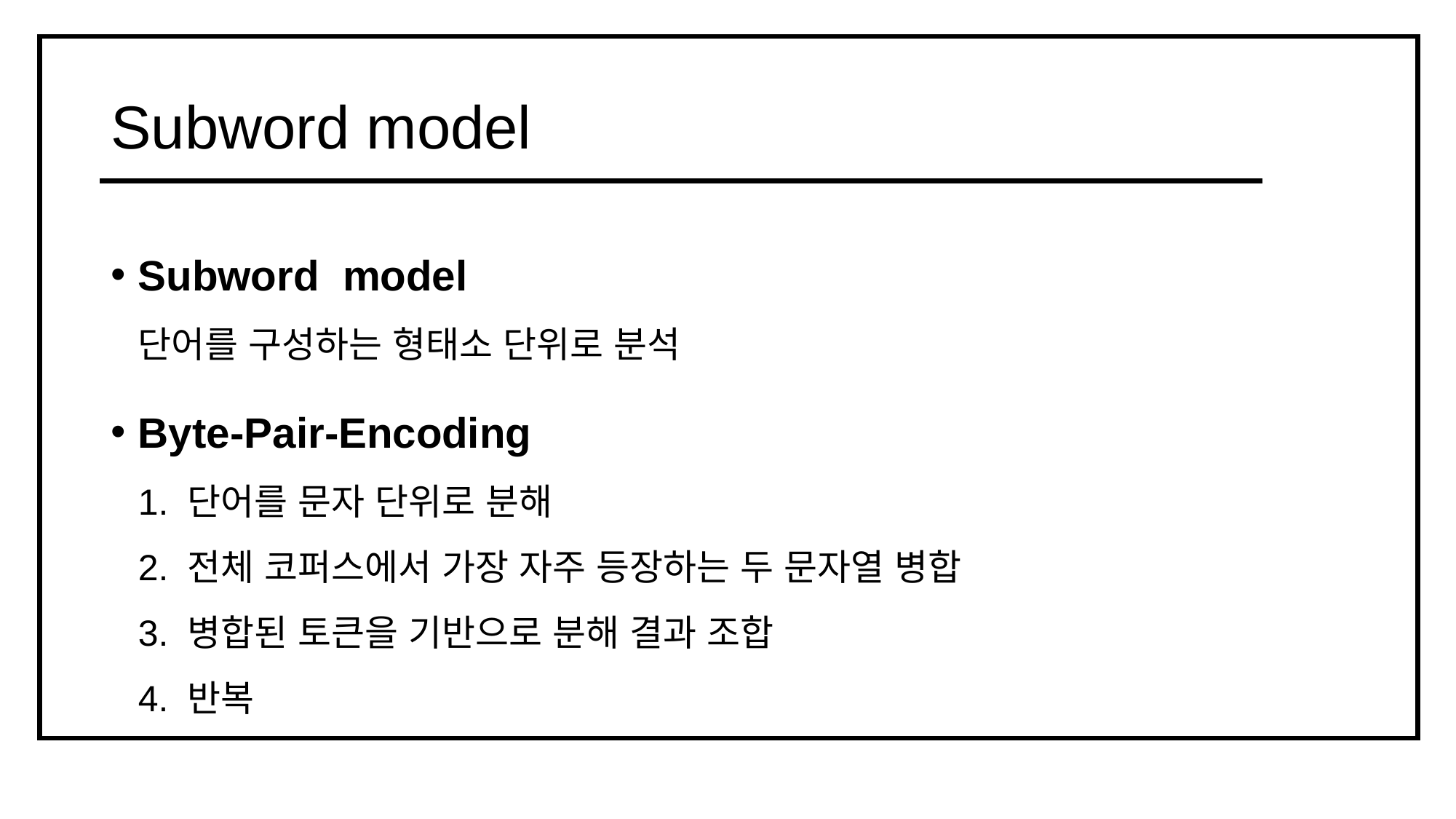

# Subword model
Subword  model
단어를 구성하는 형태소 단위로 분석
Byte-Pair-Encoding
1. 단어를 문자 단위로 분해
2. 전체 코퍼스에서 가장 자주 등장하는 두 문자열 병합
3. 병합된 토큰을 기반으로 분해 결과 조합
4. 반복